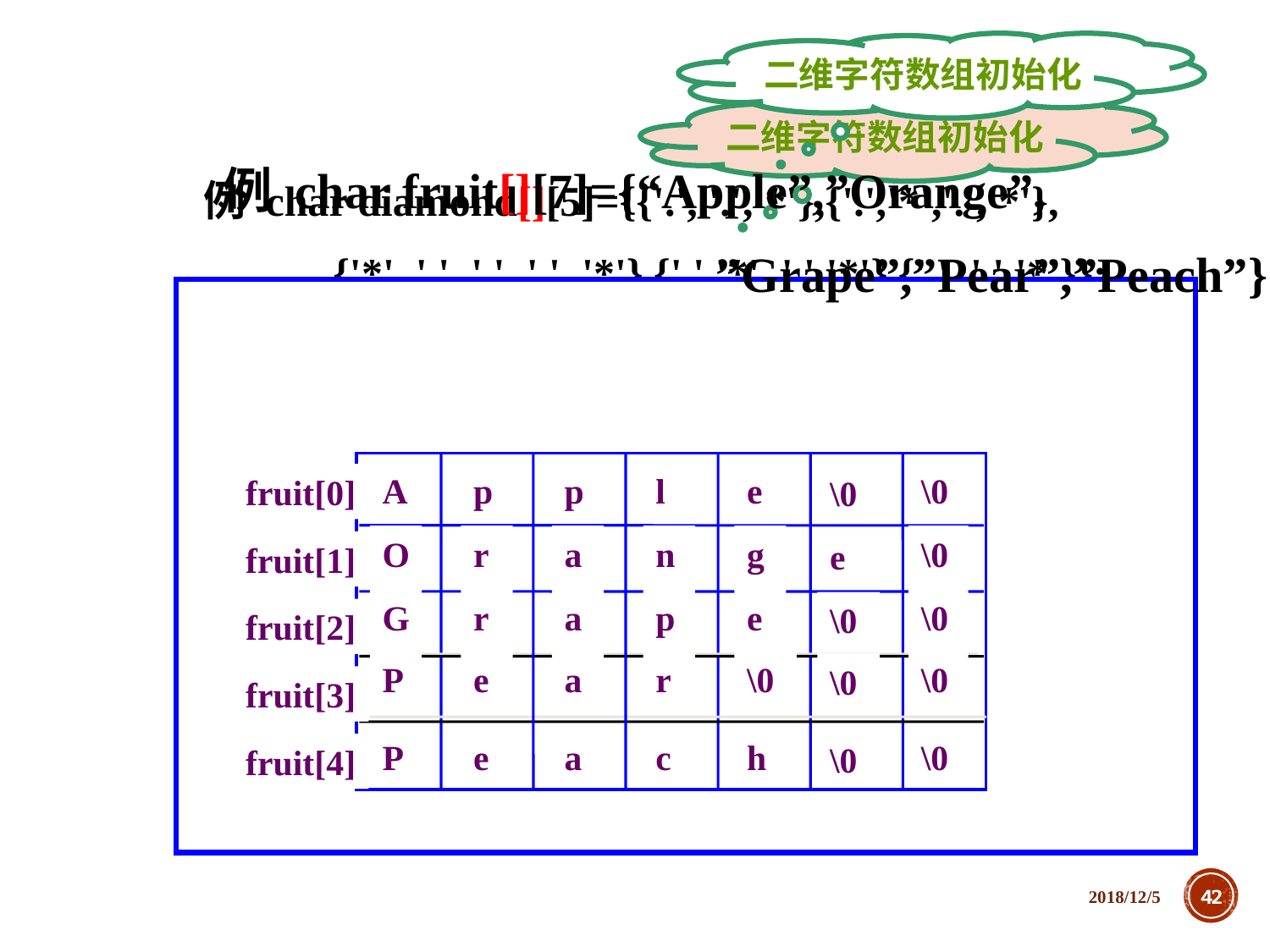

二维字符数组初始化
  例 char fruit[][7]={“Apple”,”Orange”,
                                           ”Grape”,”Pear”,”Peach”};

A
p
p
l
e
\0
\0
fruit[0]
fruit[1]
fruit[2]
fruit[3]
fruit[4]

O
r
a
n
g
\0
e
G
r
a
p
e
\0
\0
P
e
a
r
\0
\0
\0

P
e
a
c
h
\0
\0
二维字符数组初始化
  例 char diamond[][5]={{'.', '.','*'},{'.','*','.','*'},
	   {'*', '.', '.', '.' ,'*'},{'.','*', '.','*'},{'.', '.','*'}};

.
.
*
\0
\0

.
*
.
*
\0

*
.
.
.
*

.
*
.
*
\0

.
.
*
\0
\0

diamond[0]
diamond[1]
diamond[2]
diamond[3]
diamond[4]

2018/12/5
42